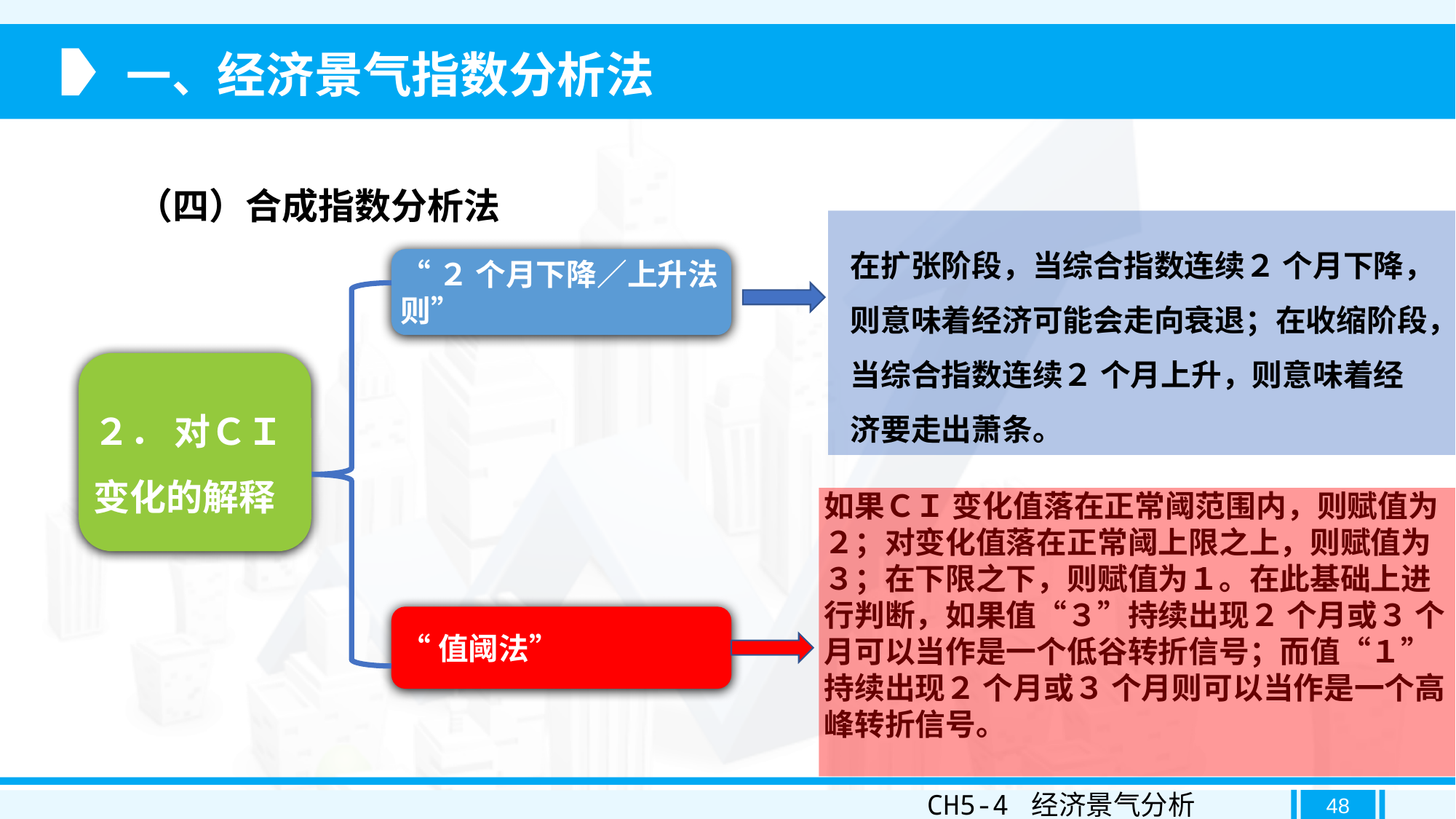

一、经济景气指数分析法

（四）合成指数分析法

在扩张阶段，当综合指数连续２ 个月下降，则意味着经济可能会走向衰退；在收缩阶段，当综合指数连续２ 个月上升，则意味着经济要走出萧条。
“２ 个月下降／上升法则”

２． 对ＣＩ 变化的解释
如果ＣＩ 变化值落在正常阈范围内，则赋值为２；对变化值落在正常阈上限之上，则赋值为３；在下限之下，则赋值为１。在此基础上进行判断，如果值“３”持续出现２ 个月或３ 个月可以当作是一个低谷转折信号；而值“１”持续出现２ 个月或３ 个月则可以当作是一个高峰转折信号。

“值阈法”

CH5-4 经济景气分析
48